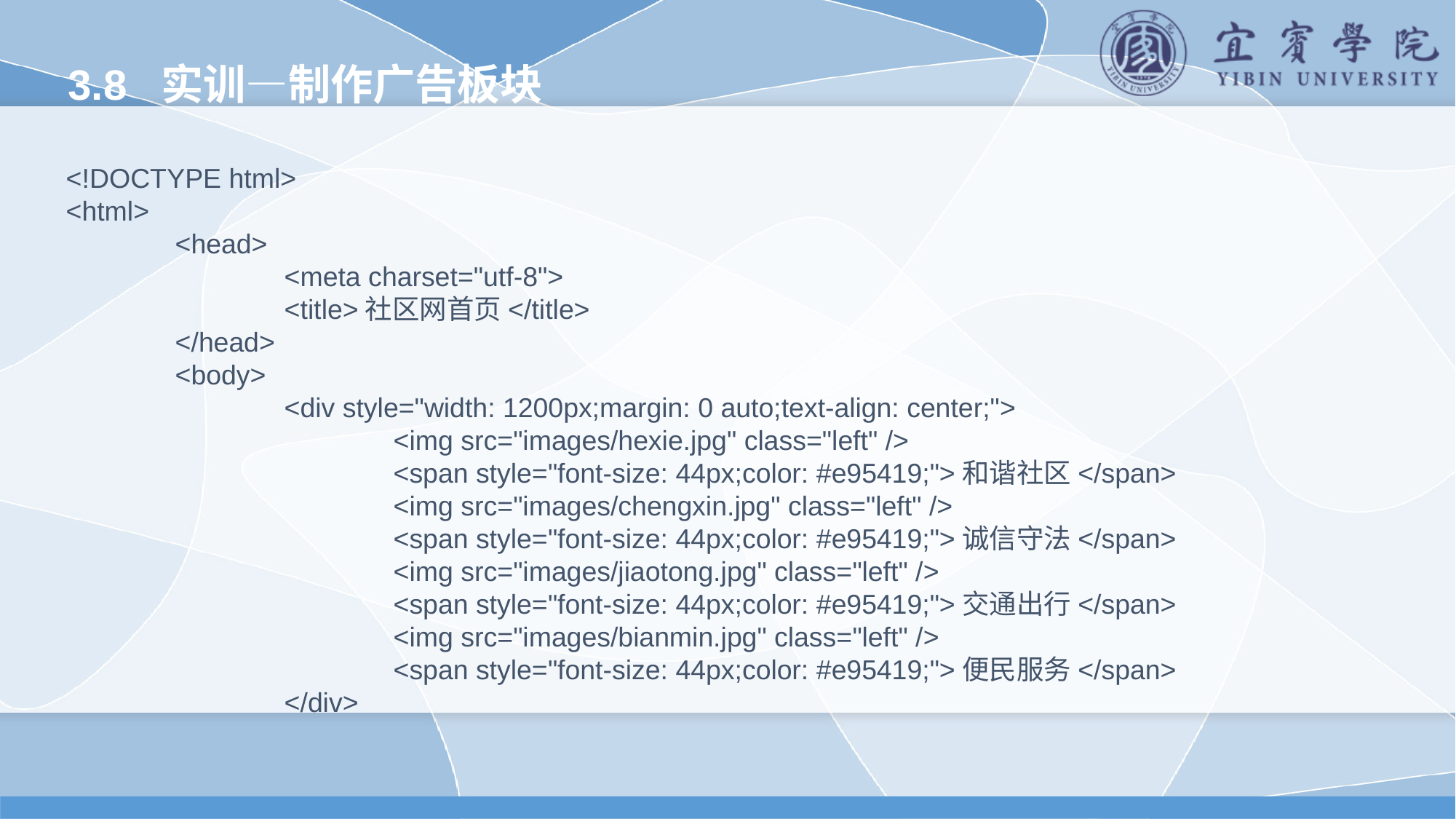

3.8  实训—制作广告板块
<!DOCTYPE html>
<html>
	<head>
		<meta charset="utf-8">
		<title>社区网首页</title>
	</head>
	<body>
		<div style="width: 1200px;margin: 0 auto;text-align: center;">
			<img src="images/hexie.jpg" class="left" />
			<span style="font-size: 44px;color: #e95419;">和谐社区</span>
			<img src="images/chengxin.jpg" class="left" />
			<span style="font-size: 44px;color: #e95419;">诚信守法</span>
			<img src="images/jiaotong.jpg" class="left" />
			<span style="font-size: 44px;color: #e95419;">交通出行</span>
			<img src="images/bianmin.jpg" class="left" />
			<span style="font-size: 44px;color: #e95419;">便民服务</span>
		</div>